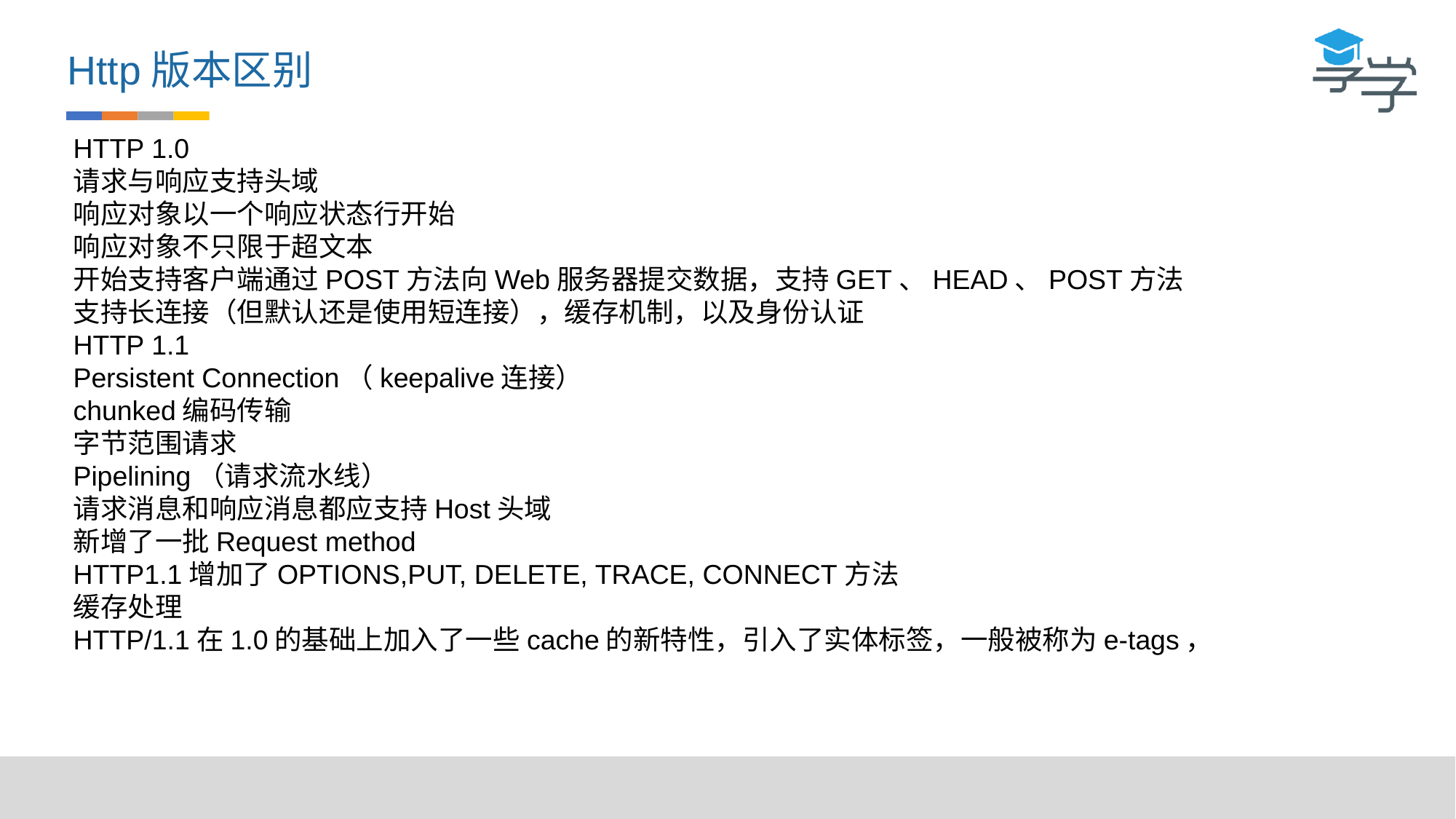

Http版本区别

HTTP 1.0
请求与响应支持头域
响应对象以一个响应状态行开始
响应对象不只限于超文本
开始支持客户端通过POST方法向Web服务器提交数据，支持GET、HEAD、POST方法
支持长连接（但默认还是使用短连接），缓存机制，以及身份认证
HTTP 1.1
Persistent Connection（keepalive连接）
chunked编码传输
字节范围请求
Pipelining（请求流水线）
请求消息和响应消息都应支持Host头域
新增了一批Request method
HTTP1.1增加了OPTIONS,PUT, DELETE, TRACE, CONNECT方法
缓存处理
HTTP/1.1在1.0的基础上加入了一些cache的新特性，引入了实体标签，一般被称为e-tags，